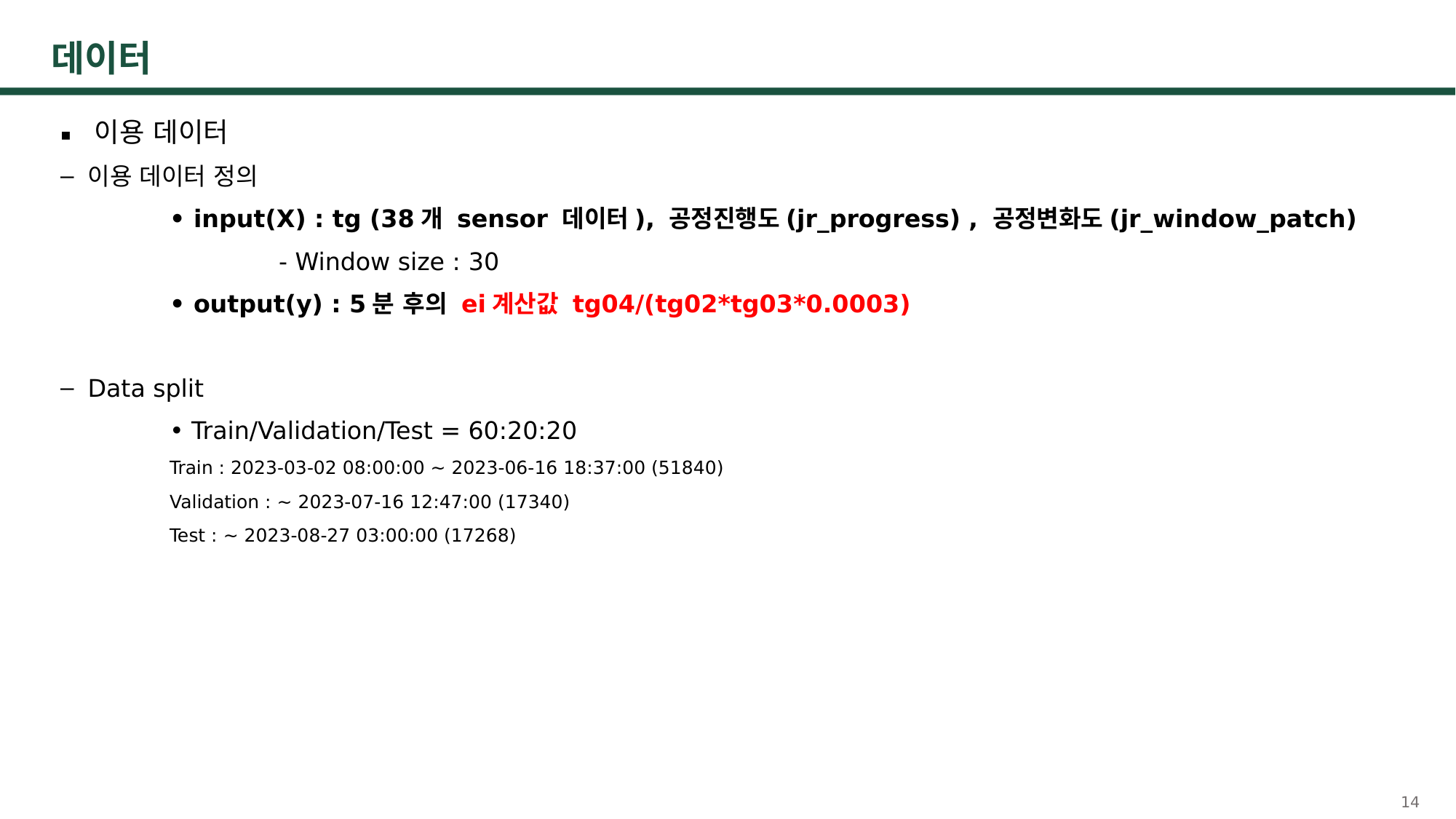

# 데이터
이용 데이터
이용 데이터 정의
	• input(X) : tg (38개 sensor 데이터), 공정진행도(jr_progress) , 공정변화도(jr_window_patch)
		- Window size : 30
	• output(y) : 5분 후의 ei계산값 tg04/(tg02*tg03*0.0003)

Data split
	• Train/Validation/Test = 60:20:20
Train : 2023-03-02 08:00:00 ~ 2023-06-16 18:37:00 (51840)
Validation : ~ 2023-07-16 12:47:00 (17340)
Test : ~ 2023-08-27 03:00:00 (17268)

14